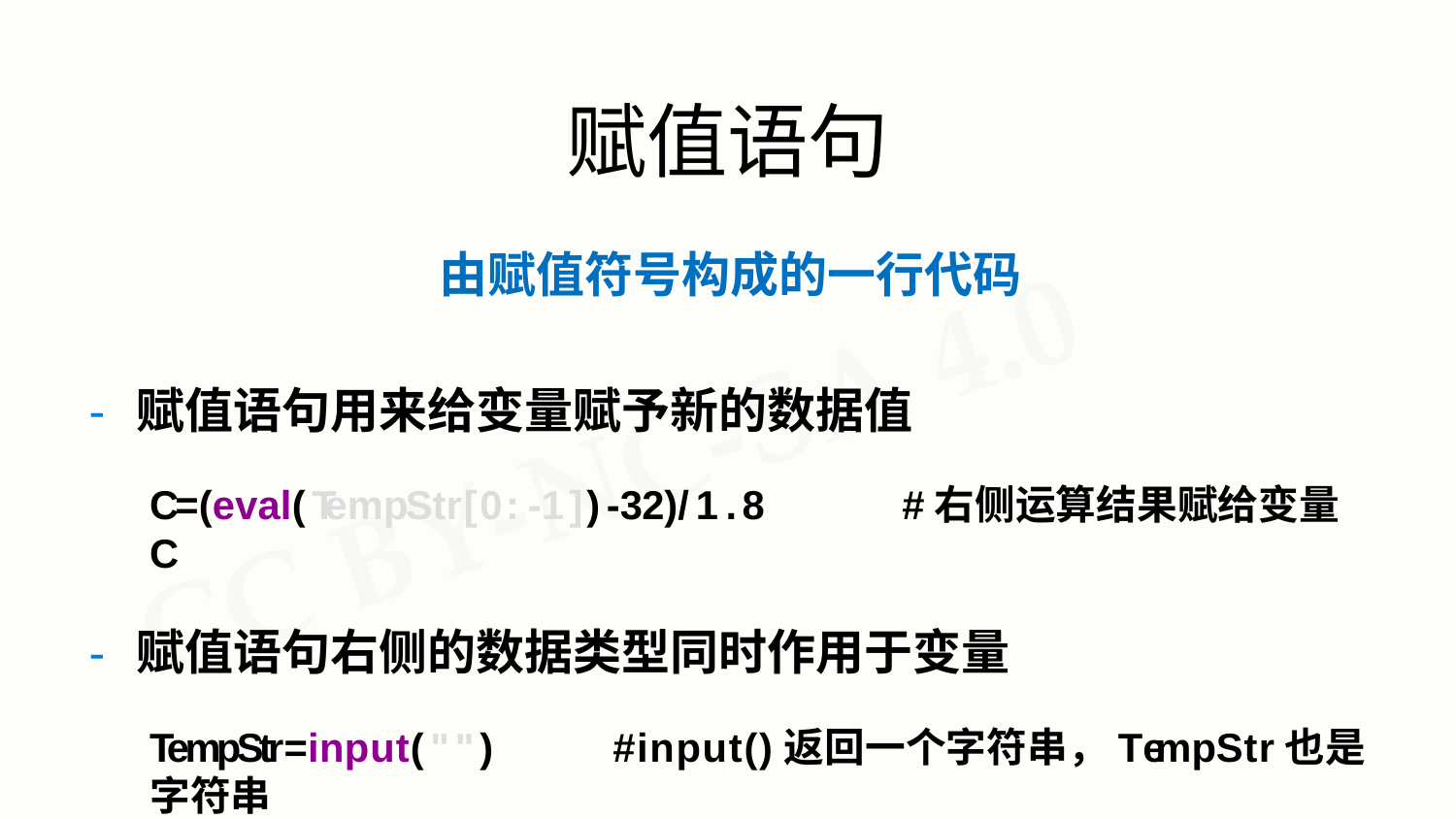

# 赋值语句
由赋值符号构成的一行代码

- 赋值语句用来给变量赋予新的数据值
C=(eval(TempStr[0:-1])-32)/1.8	#右侧运算结果赋给变量C

- 赋值语句右侧的数据类型同时作用于变量
TempStr=input("")	#input()返回一个字符串，TempStr也是字符串